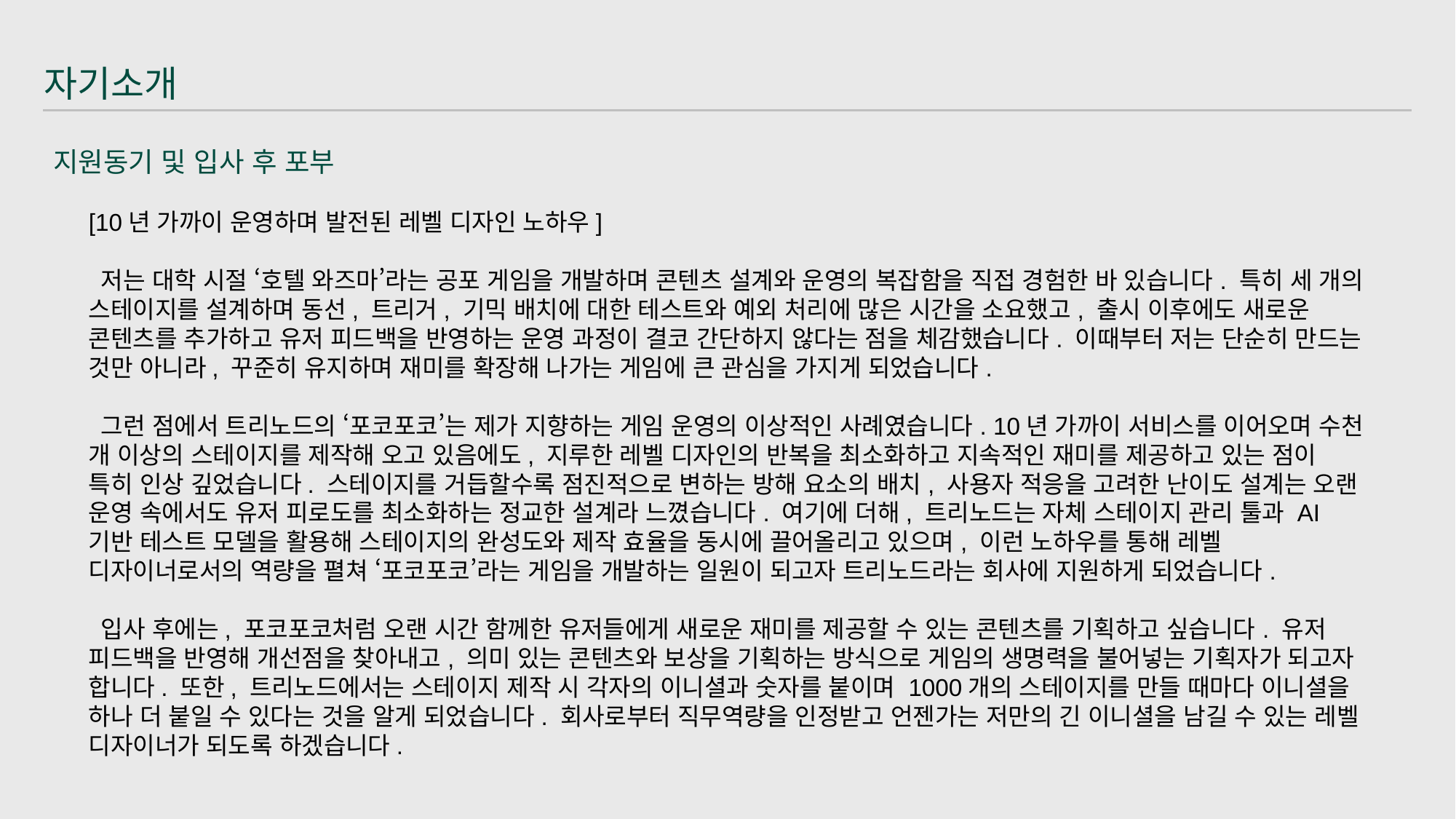

자기소개
지원동기 및 입사 후 포부
[10년 가까이 운영하며 발전된 레벨 디자인 노하우]

 저는 대학 시절 ‘호텔 와즈마’라는 공포 게임을 개발하며 콘텐츠 설계와 운영의 복잡함을 직접 경험한 바 있습니다. 특히 세 개의 스테이지를 설계하며 동선, 트리거, 기믹 배치에 대한 테스트와 예외 처리에 많은 시간을 소요했고, 출시 이후에도 새로운 콘텐츠를 추가하고 유저 피드백을 반영하는 운영 과정이 결코 간단하지 않다는 점을 체감했습니다. 이때부터 저는 단순히 만드는 것만 아니라, 꾸준히 유지하며 재미를 확장해 나가는 게임에 큰 관심을 가지게 되었습니다.

 그런 점에서 트리노드의 ‘포코포코’는 제가 지향하는 게임 운영의 이상적인 사례였습니다. 10년 가까이 서비스를 이어오며 수천 개 이상의 스테이지를 제작해 오고 있음에도, 지루한 레벨 디자인의 반복을 최소화하고 지속적인 재미를 제공하고 있는 점이 특히 인상 깊었습니다. 스테이지를 거듭할수록 점진적으로 변하는 방해 요소의 배치, 사용자 적응을 고려한 난이도 설계는 오랜 운영 속에서도 유저 피로도를 최소화하는 정교한 설계라 느꼈습니다. 여기에 더해, 트리노드는 자체 스테이지 관리 툴과 AI 기반 테스트 모델을 활용해 스테이지의 완성도와 제작 효율을 동시에 끌어올리고 있으며, 이런 노하우를 통해 레벨 디자이너로서의 역량을 펼쳐 ‘포코포코’라는 게임을 개발하는 일원이 되고자 트리노드라는 회사에 지원하게 되었습니다.

 입사 후에는, 포코포코처럼 오랜 시간 함께한 유저들에게 새로운 재미를 제공할 수 있는 콘텐츠를 기획하고 싶습니다. 유저 피드백을 반영해 개선점을 찾아내고, 의미 있는 콘텐츠와 보상을 기획하는 방식으로 게임의 생명력을 불어넣는 기획자가 되고자 합니다. 또한, 트리노드에서는 스테이지 제작 시 각자의 이니셜과 숫자를 붙이며 1000개의 스테이지를 만들 때마다 이니셜을 하나 더 붙일 수 있다는 것을 알게 되었습니다. 회사로부터 직무역량을 인정받고 언젠가는 저만의 긴 이니셜을 남길 수 있는 레벨 디자이너가 되도록 하겠습니다.